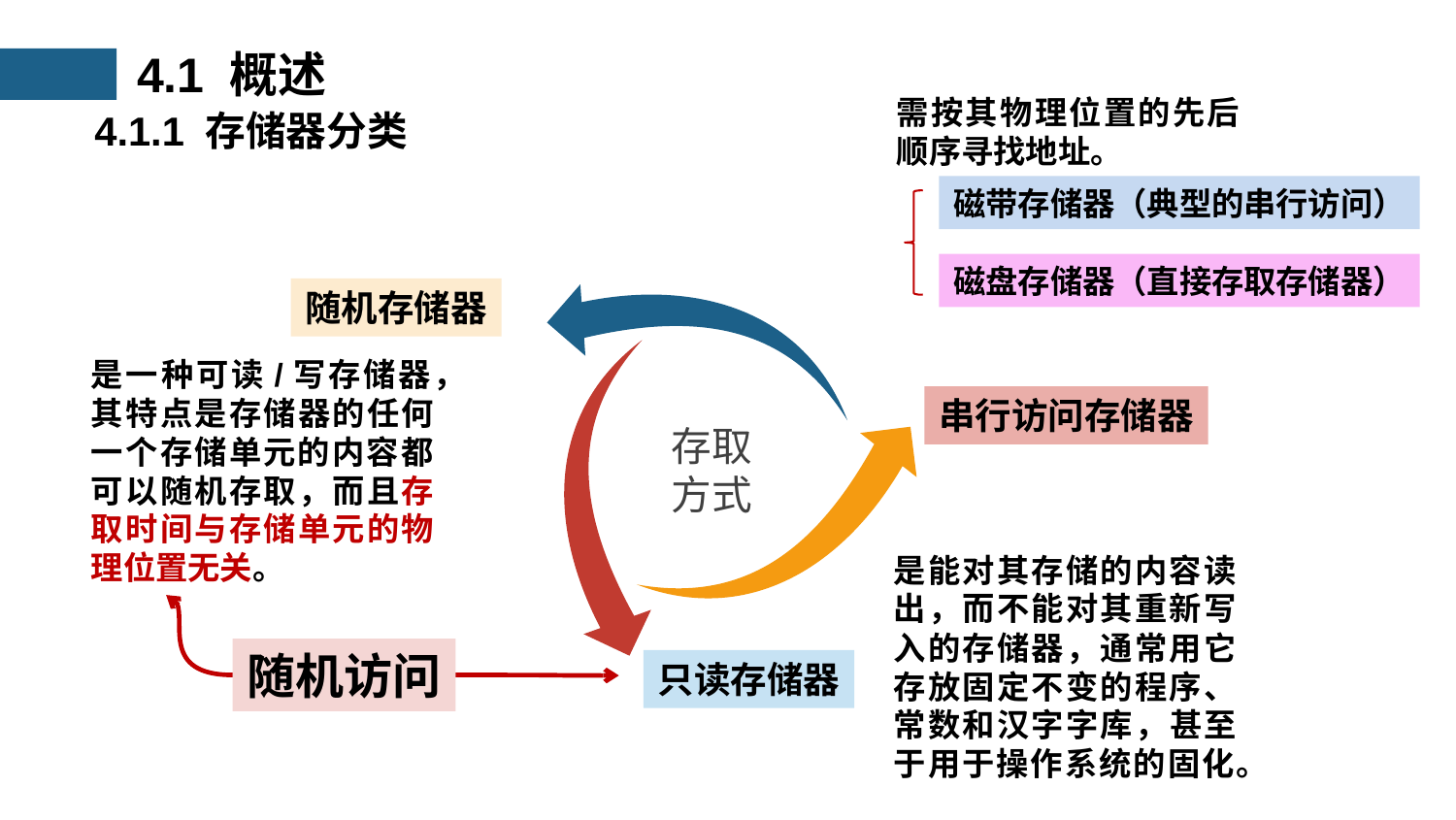

4.1 概述
需按其物理位置的先后顺序寻找地址。
4.1.1 存储器分类
磁带存储器（典型的串行访问）

磁盘存储器（直接存取存储器）
随机存储器
是一种可读/写存储器，其特点是存储器的任何一个存储单元的内容都可以随机存取，而且存取时间与存储单元的物理位置无关。

串行访问存储器
存取方式
是能对其存储的内容读出，而不能对其重新写入的存储器，通常用它存放固定不变的程序、常数和汉字字库，甚至于用于操作系统的固化。
随机访问
只读存储器